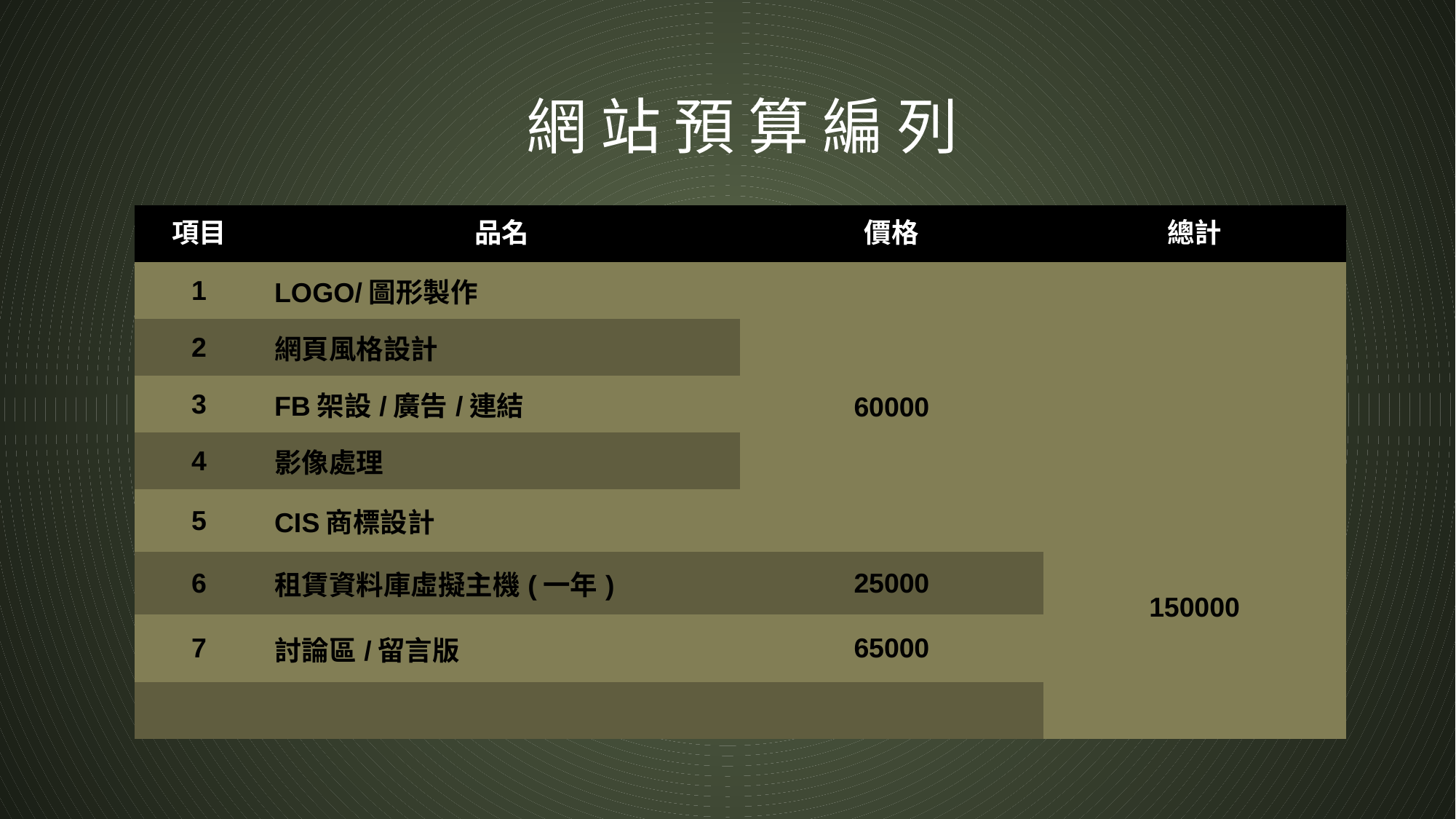

# 網 站 預 算 編 列
| 項目 | 品名 | 價格 | 總計 |
| --- | --- | --- | --- |
| 1 | LOGO/圖形製作 | 60000 | 150000 |
| 2 | 網頁風格設計 |  |  |
| 3 | FB架設/廣告/連結 |  |  |
| 4 | 影像處理 |  |  |
| 5 | CIS商標設計 |  |  |
| 6 | 租賃資料庫虛擬主機(一年) | 25000 |  |
| 7 | 討論區/留言版 | 65000 |  |
|  |  |  |  |